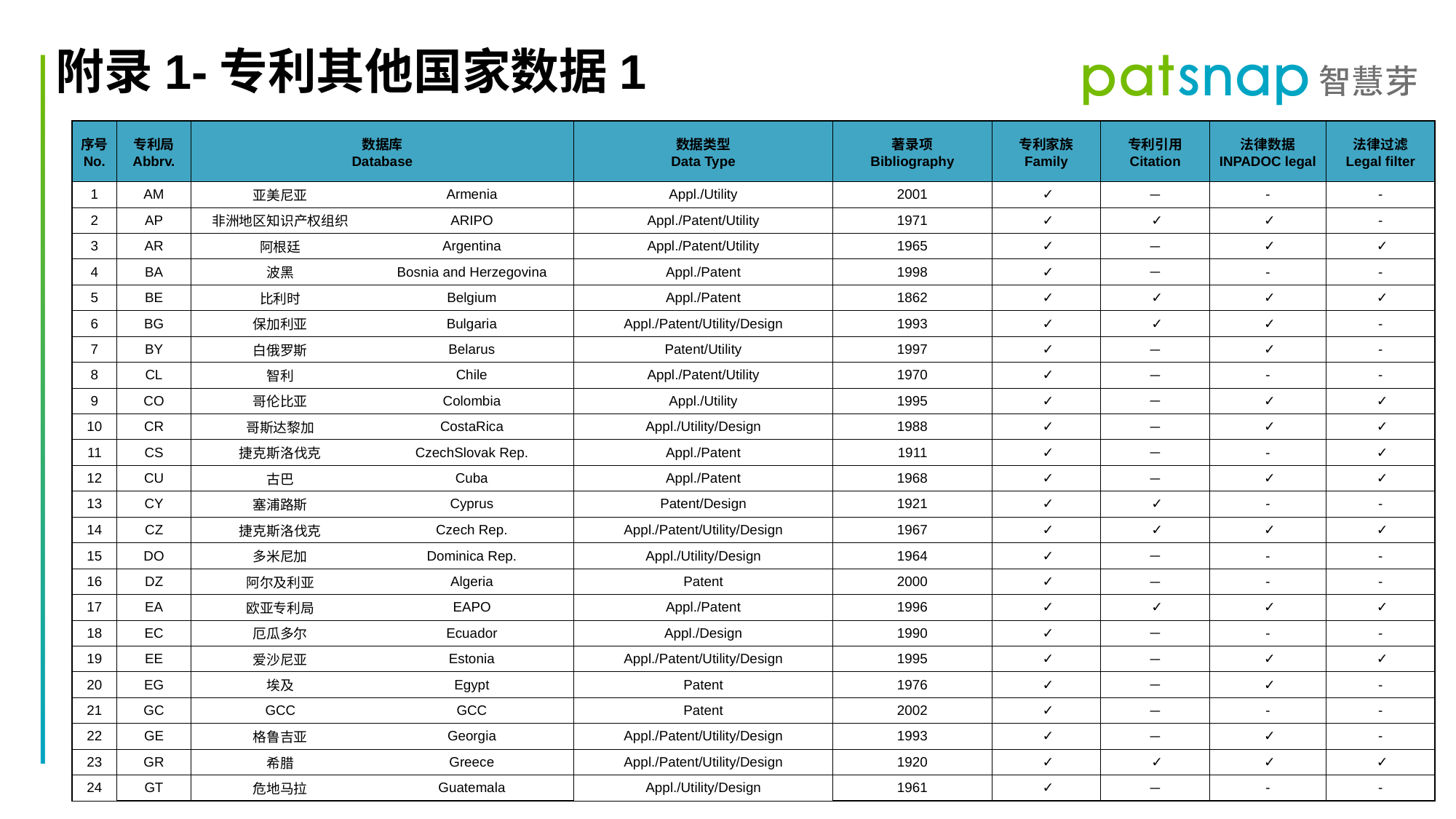

附录1-专利其他国家数据1
| 序号 No. | 专利局 Abbrv. | 数据库 Database |  | 数据类型 Data Type | 著录项 Bibliography | 专利家族 Family | 专利引用 Citation | 法律数据 INPADOC legal | 法律过滤 Legal filter |
| --- | --- | --- | --- | --- | --- | --- | --- | --- | --- |
| 1 | AM | 亚美尼亚 | Armenia | Appl./Utility | 2001 | ✓ | － | - | - |
| 2 | AP | 非洲地区知识产权组织 | ARIPO | Appl./Patent/Utility | 1971 | ✓ | ✓ | ✓ | - |
| 3 | AR | 阿根廷 | Argentina | Appl./Patent/Utility | 1965 | ✓ | － | ✓ | ✓ |
| 4 | BA | 波黑 | Bosnia and Herzegovina | Appl./Patent | 1998 | ✓ | － | - | - |
| 5 | BE | 比利时 | Belgium | Appl./Patent | 1862 | ✓ | ✓ | ✓ | ✓ |
| 6 | BG | 保加利亚 | Bulgaria | Appl./Patent/Utility/Design | 1993 | ✓ | ✓ | ✓ | - |
| 7 | BY | 白俄罗斯 | Belarus | Patent/Utility | 1997 | ✓ | － | ✓ | - |
| 8 | CL | 智利 | Chile | Appl./Patent/Utility | 1970 | ✓ | － | - | - |
| 9 | CO | 哥伦比亚 | Colombia | Appl./Utility | 1995 | ✓ | － | ✓ | ✓ |
| 10 | CR | 哥斯达黎加 | CostaRica | Appl./Utility/Design | 1988 | ✓ | － | ✓ | ✓ |
| 11 | CS | 捷克斯洛伐克 | CzechSlovak Rep. | Appl./Patent | 1911 | ✓ | － | - | ✓ |
| 12 | CU | 古巴 | Cuba | Appl./Patent | 1968 | ✓ | － | ✓ | ✓ |
| 13 | CY | 塞浦路斯 | Cyprus | Patent/Design | 1921 | ✓ | ✓ | - | - |
| 14 | CZ | 捷克斯洛伐克 | Czech Rep. | Appl./Patent/Utility/Design | 1967 | ✓ | ✓ | ✓ | ✓ |
| 15 | DO | 多米尼加 | Dominica Rep. | Appl./Utility/Design | 1964 | ✓ | － | - | - |
| 16 | DZ | 阿尔及利亚 | Algeria | Patent | 2000 | ✓ | － | - | - |
| 17 | EA | 欧亚专利局 | EAPO | Appl./Patent | 1996 | ✓ | ✓ | ✓ | ✓ |
| 18 | EC | 厄瓜多尔 | Ecuador | Appl./Design | 1990 | ✓ | － | - | - |
| 19 | EE | 爱沙尼亚 | Estonia | Appl./Patent/Utility/Design | 1995 | ✓ | － | ✓ | ✓ |
| 20 | EG | 埃及 | Egypt | Patent | 1976 | ✓ | － | ✓ | - |
| 21 | GC | GCC | GCC | Patent | 2002 | ✓ | － | - | - |
| 22 | GE | 格鲁吉亚 | Georgia | Appl./Patent/Utility/Design | 1993 | ✓ | － | ✓ | - |
| 23 | GR | 希腊 | Greece | Appl./Patent/Utility/Design | 1920 | ✓ | ✓ | ✓ | ✓ |
| 24 | GT | 危地马拉 | Guatemala | Appl./Utility/Design | 1961 | ✓ | － | - | - |